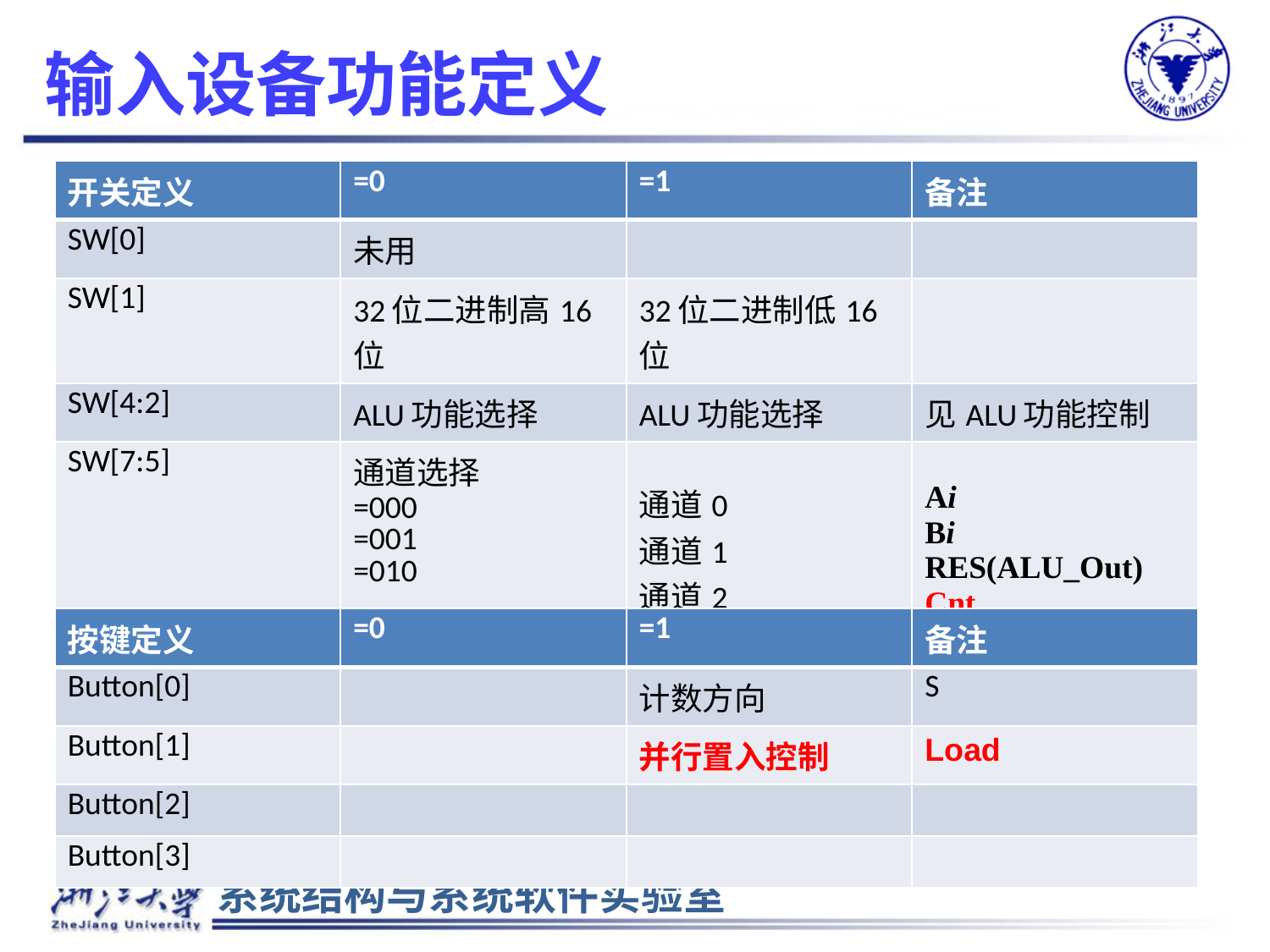

# 输入设备功能定义
| 开关定义 | =0 | =1 | 备注 |
| --- | --- | --- | --- |
| SW[0] | 未用 |  |  |
| SW[1] | 32位二进制高16位 | 32位二进制低16位 |  |
| SW[4:2] | ALU功能选择 | ALU功能选择 | 见ALU功能控制 |
| SW[7:5] | 通道选择 =000 =001 =010 …… =111 | 通道0 通道1 通道2 通道3 …… | Ai Bi RES(ALU\_Out) Cnt |
| 按键定义 | =0 | =1 | 备注 |
| --- | --- | --- | --- |
| Button[0] |  | 计数方向 | S |
| Button[1] |  | 并行置入控制 | Load |
| Button[2] |  |  |  |
| Button[3] |  |  |  |